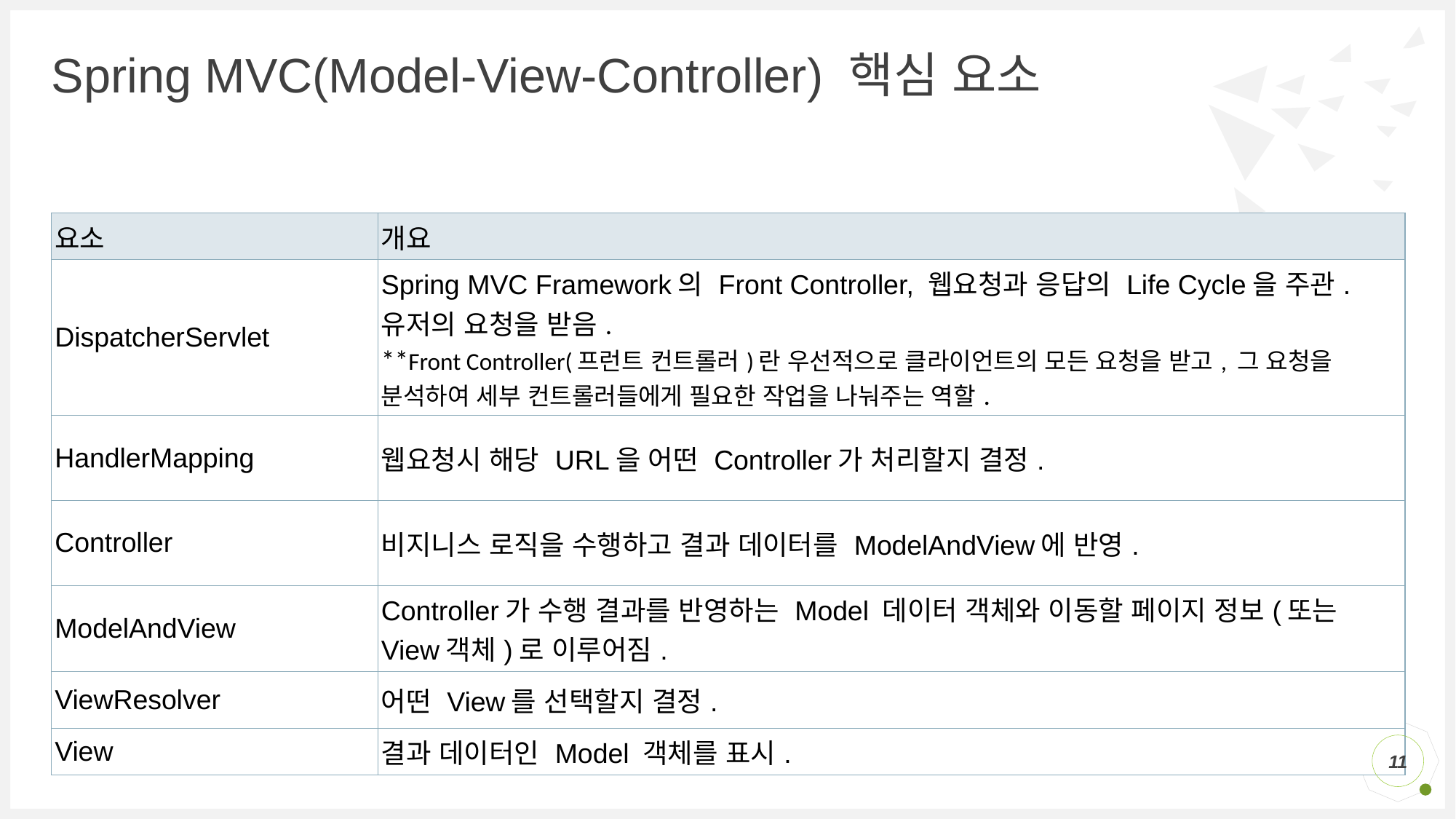

# Spring MVC(Model-View-Controller) 핵심 요소
| 요소 | 개요 |
| --- | --- |
| DispatcherServlet | Spring MVC Framework의 Front Controller, 웹요청과 응답의 Life Cycle을 주관. 유저의 요청을 받음. \*\*Front Controller(프런트 컨트롤러)란 우선적으로 클라이언트의 모든 요청을 받고, 그 요청을 분석하여 세부 컨트롤러들에게 필요한 작업을 나눠주는 역할. |
| HandlerMapping | 웹요청시 해당 URL을 어떤 Controller가 처리할지 결정. |
| Controller | 비지니스 로직을 수행하고 결과 데이터를 ModelAndView에 반영. |
| ModelAndView | Controller가 수행 결과를 반영하는 Model 데이터 객체와 이동할 페이지 정보(또는 View객체)로 이루어짐. |
| ViewResolver | 어떤 View를 선택할지 결정. |
| View | 결과 데이터인 Model 객체를 표시. |
11